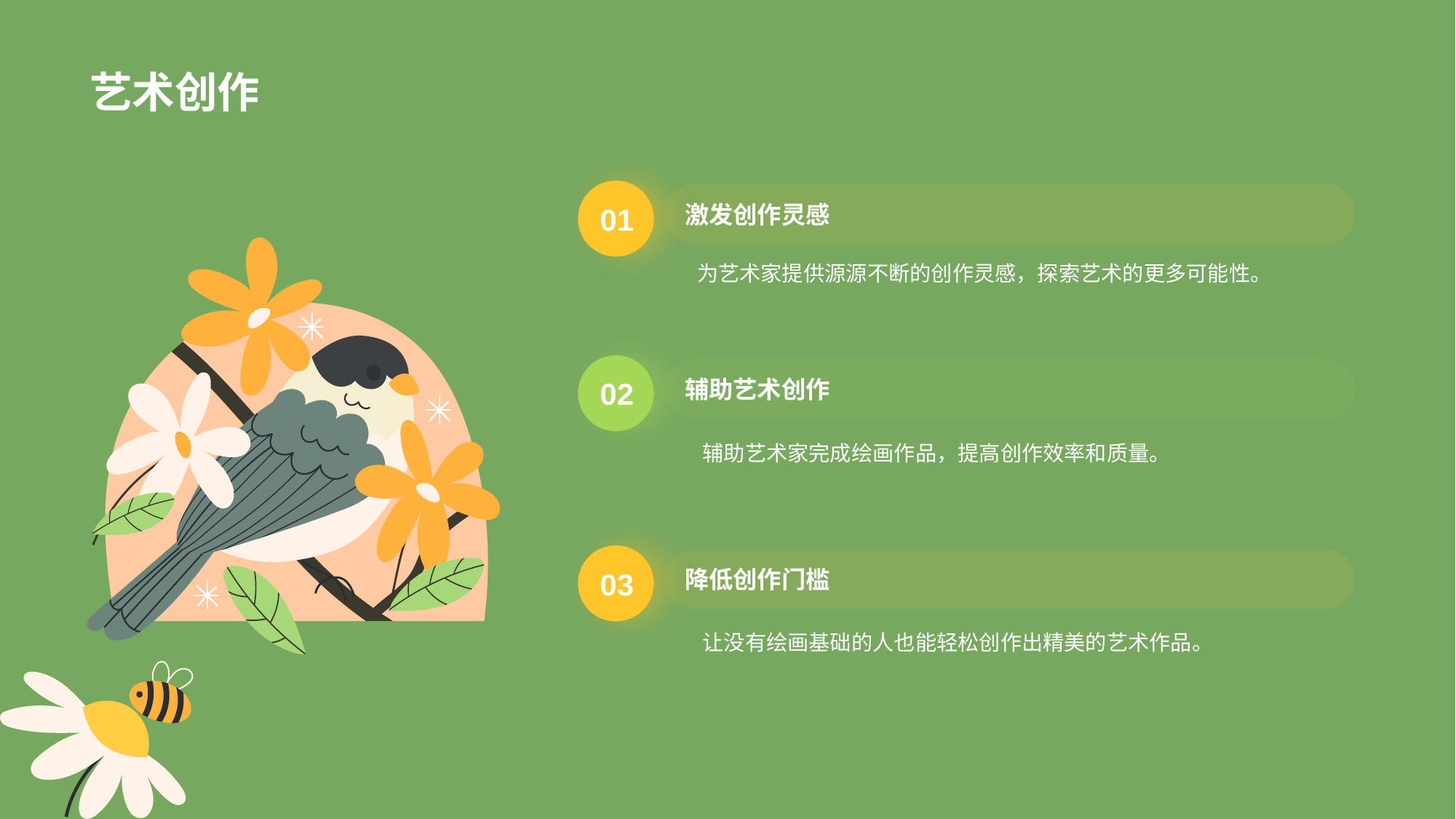

# 艺术创作
01
激发创作灵感

为艺术家提供源源不断的创作灵感，探索艺术的更多可能性。
02
辅助艺术创作
辅助艺术家完成绘画作品，提高创作效率和质量。
03
降低创作门槛
让没有绘画基础的人也能轻松创作出精美的艺术作品。